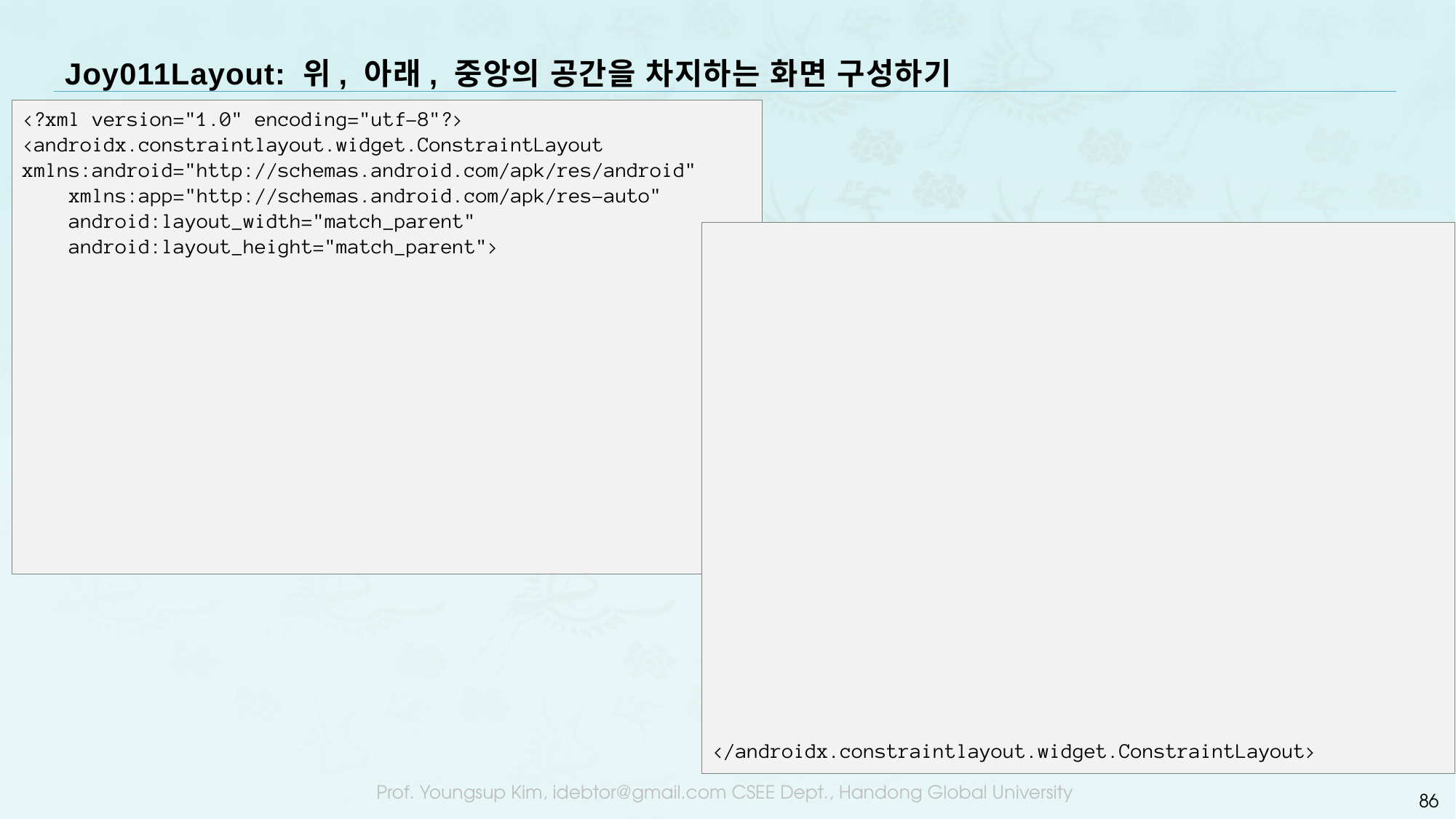

# Joy011Layout: 위, 아래, 중앙의 공간을 차지하는 화면 구성하기
<?xml version="1.0" encoding="utf-8"?>
<androidx.constraintlayout.widget.ConstraintLayout xmlns:android="http://schemas.android.com/apk/res/android"
    xmlns:app="http://schemas.android.com/apk/res-auto"
    android:layout_width="match_parent"
    android:layout_height="match_parent">

</androidx.constraintlayout.widget.ConstraintLayout>
86